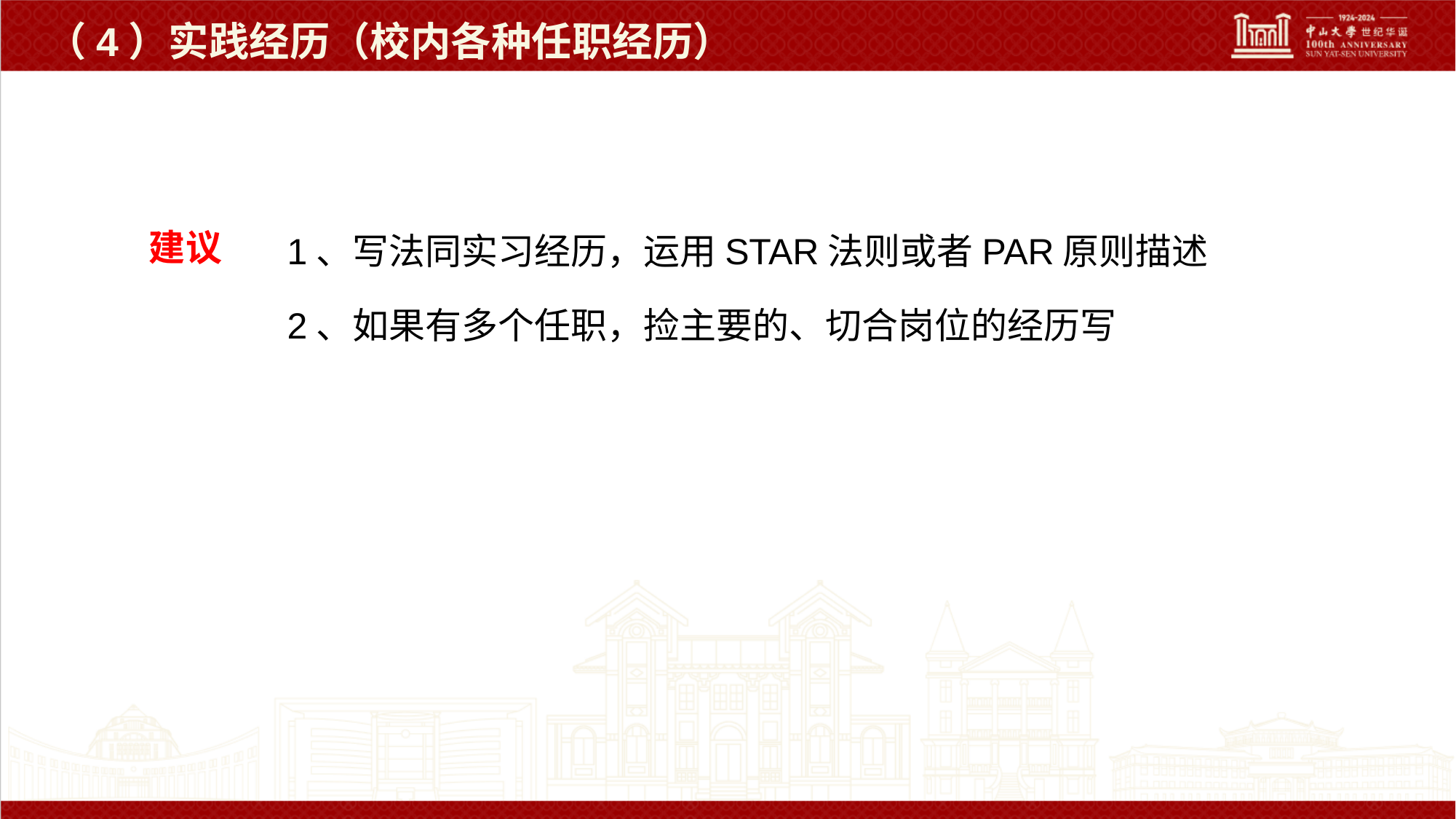

（4）实践经历（校内各种任职经历）
建议
1、写法同实习经历，运用STAR法则或者PAR原则描述
2、如果有多个任职，捡主要的、切合岗位的经历写